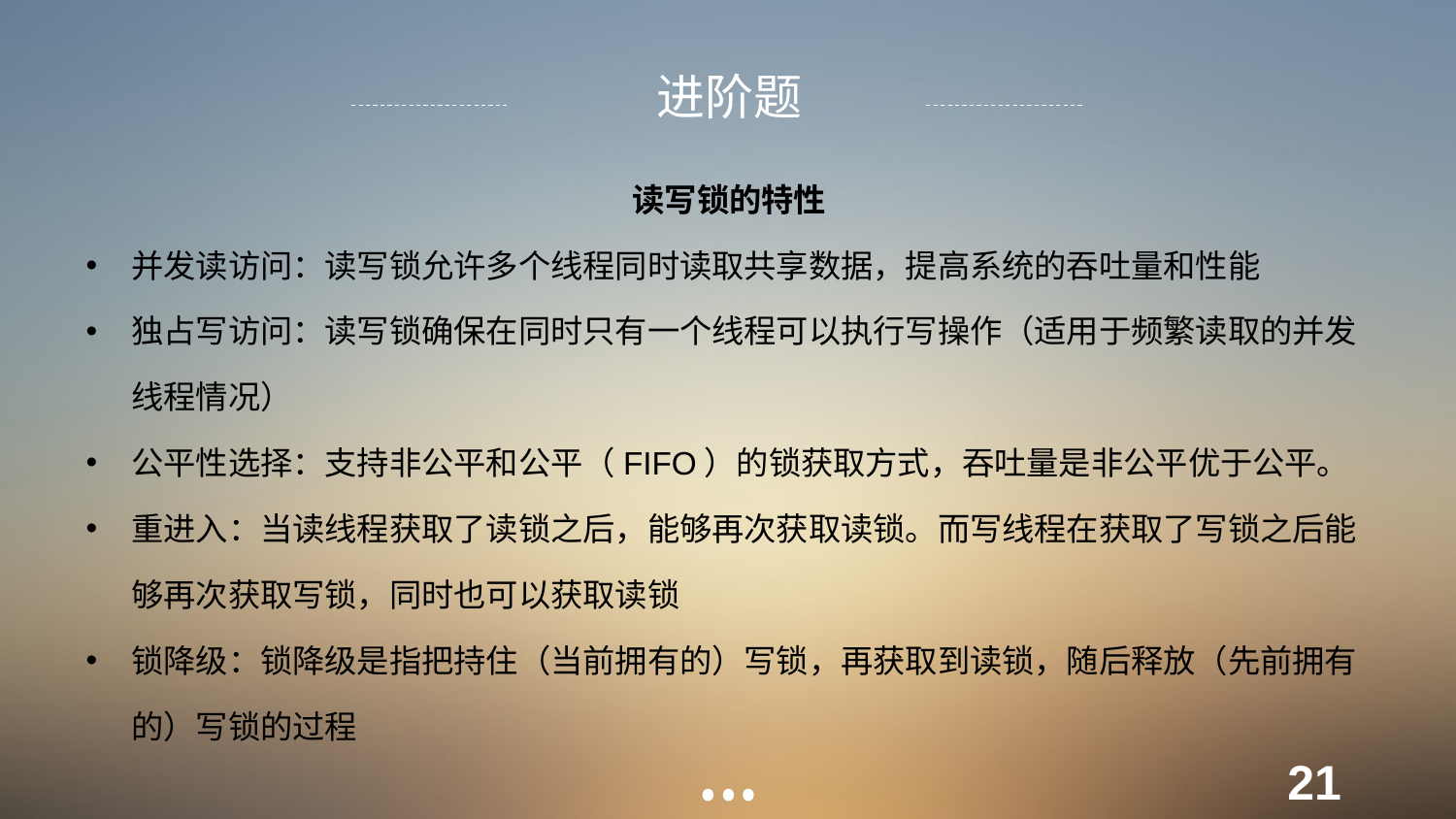

进阶题
读写锁的特性
并发读访问：读写锁允许多个线程同时读取共享数据，提高系统的吞吐量和性能
独占写访问：读写锁确保在同时只有一个线程可以执行写操作（适用于频繁读取的并发线程情况）
公平性选择：支持非公平和公平（FIFO）的锁获取方式，吞吐量是非公平优于公平。
重进入：当读线程获取了读锁之后，能够再次获取读锁。而写线程在获取了写锁之后能够再次获取写锁，同时也可以获取读锁
锁降级：锁降级是指把持住（当前拥有的）写锁，再获取到读锁，随后释放（先前拥有的）写锁的过程
21